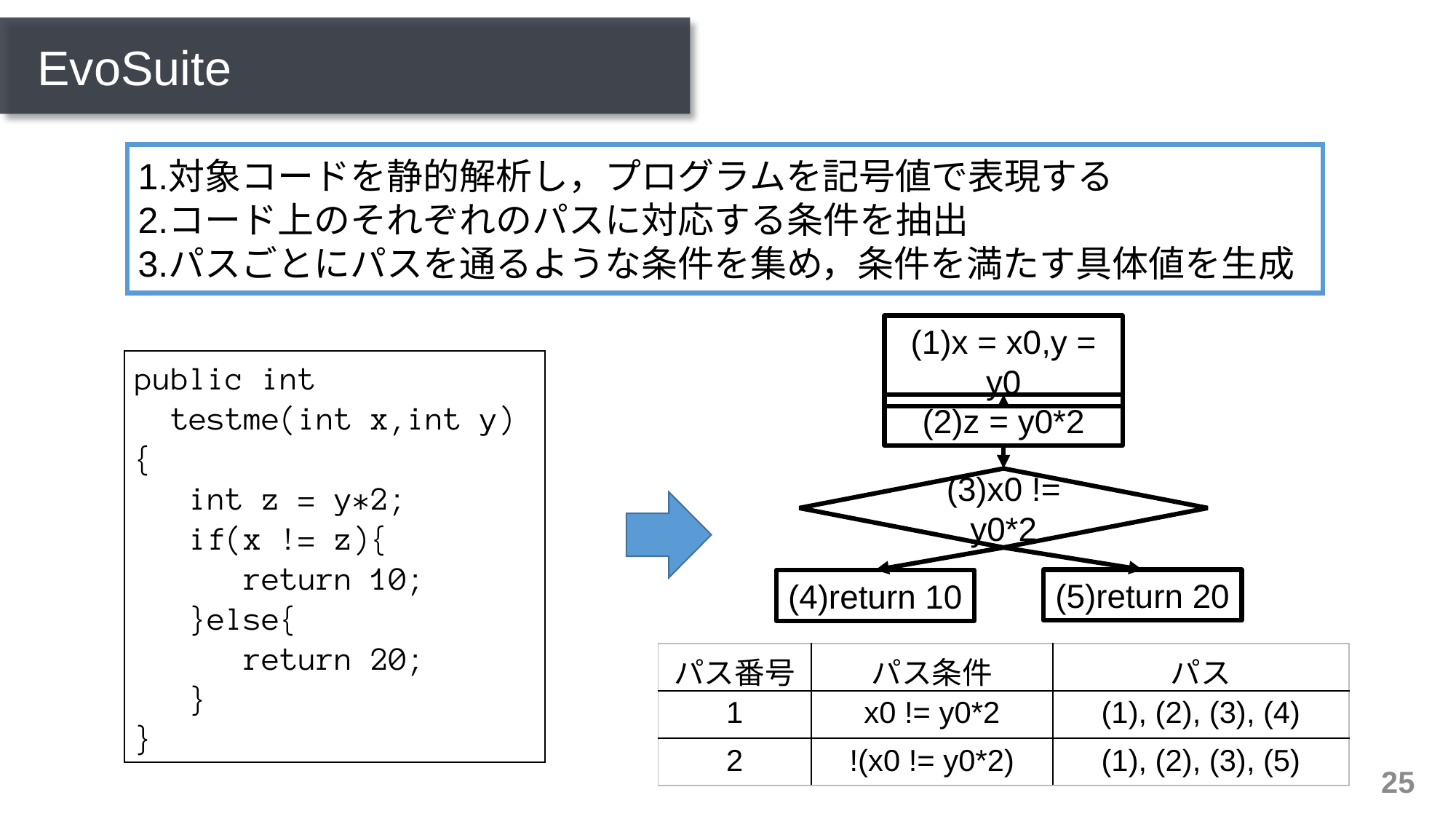

# EvoSuite
対象コードを静的解析し，プログラムを記号値で表現する
コード上のそれぞれのパスに対応する条件を抽出
パスごとにパスを通るような条件を集め，条件を満たす具体値を生成
(1)x = x0,y = y0
public int
  testme(int x,int y)
{
   int z = y*2;
   if(x != z){
      return 10;
   }else{
      return 20;
   }
}
(2)z = y0*2
(3)x0 != y0*2

(5)return 20
(4)return 10
| パス番号 | パス条件 | パス |
| --- | --- | --- |
| 1 | x0 != y0\*2 | (1), (2), (3), (4) |
| 2 | !(x0 != y0\*2) | (1), (2), (3), (5) |